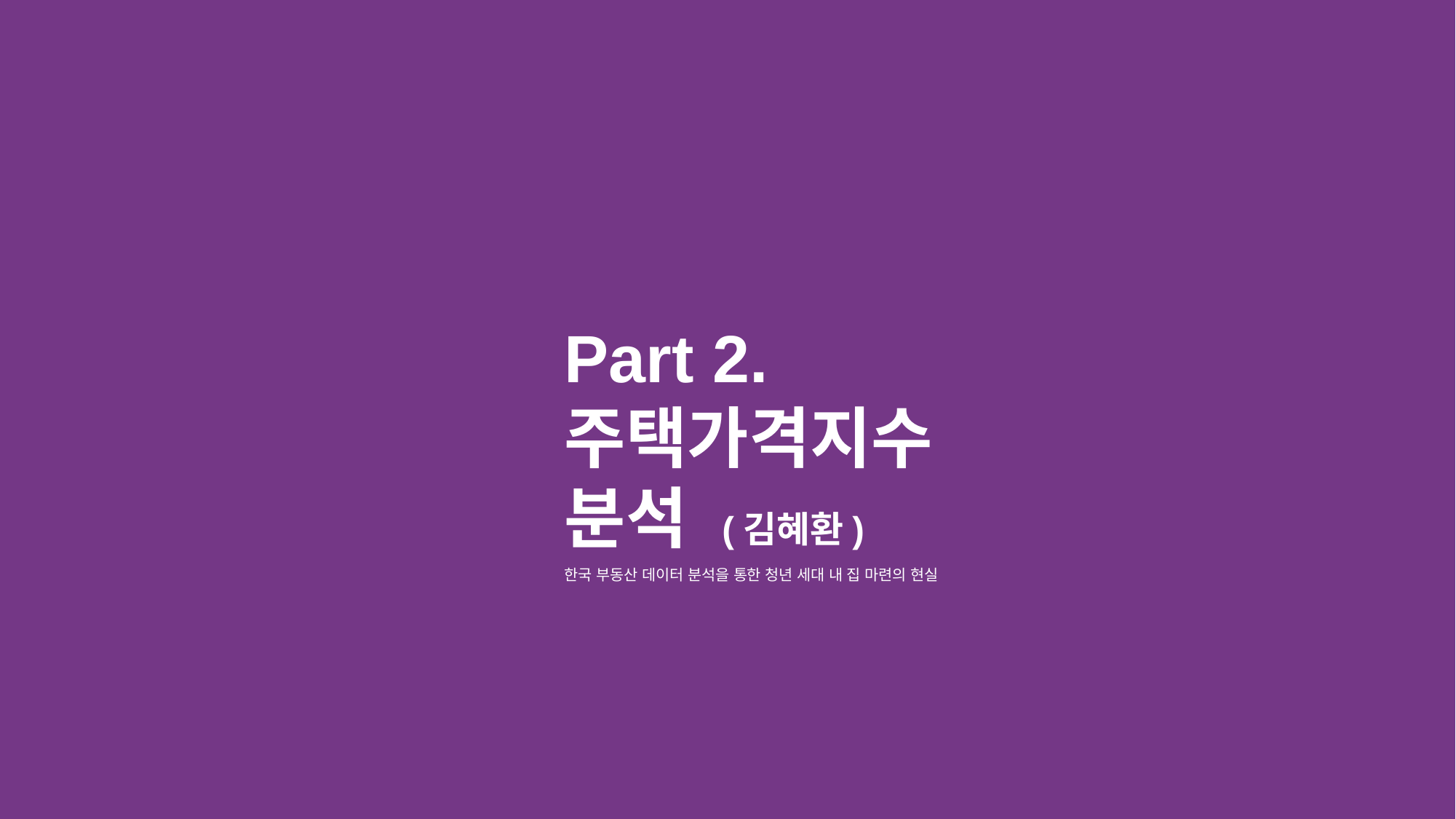

Part 2.
주택가격지수
분석 (김혜환)
한국 부동산 데이터 분석을 통한 청년 세대 내 집 마련의 현실